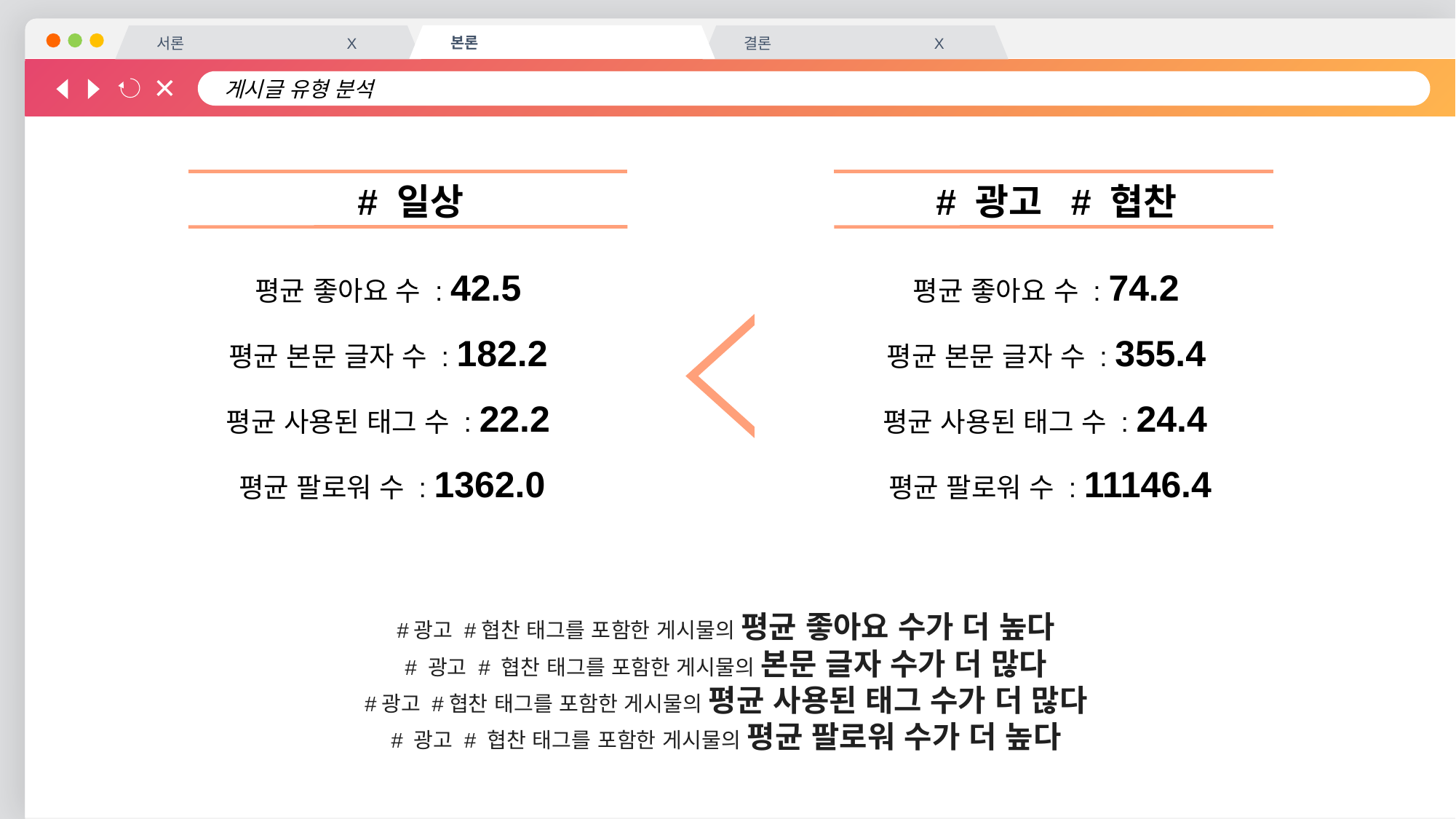

게시글 유형 분석

본론
서론                                      X
결론                                      X
# 일상
# 광고  # 협찬
평균 좋아요 수 : 42.5
평균 본문 글자 수 : 182.2
평균 사용된 태그 수 : 22.2
평균 팔로워 수 : 1362.0

평균 좋아요 수 : 74.2
평균 본문 글자 수 : 355.4
평균 사용된 태그 수 : 24.4
평균 팔로워 수 : 11146.4

#광고 #협찬 태그를 포함한 게시물의 평균 좋아요 수가 더 높다
# 광고 # 협찬 태그를 포함한 게시물의 본문 글자 수가 더 많다
#광고 #협찬 태그를 포함한 게시물의 평균 사용된 태그 수가 더 많다
# 광고 # 협찬 태그를 포함한 게시물의 평균 팔로워 수가 더 높다